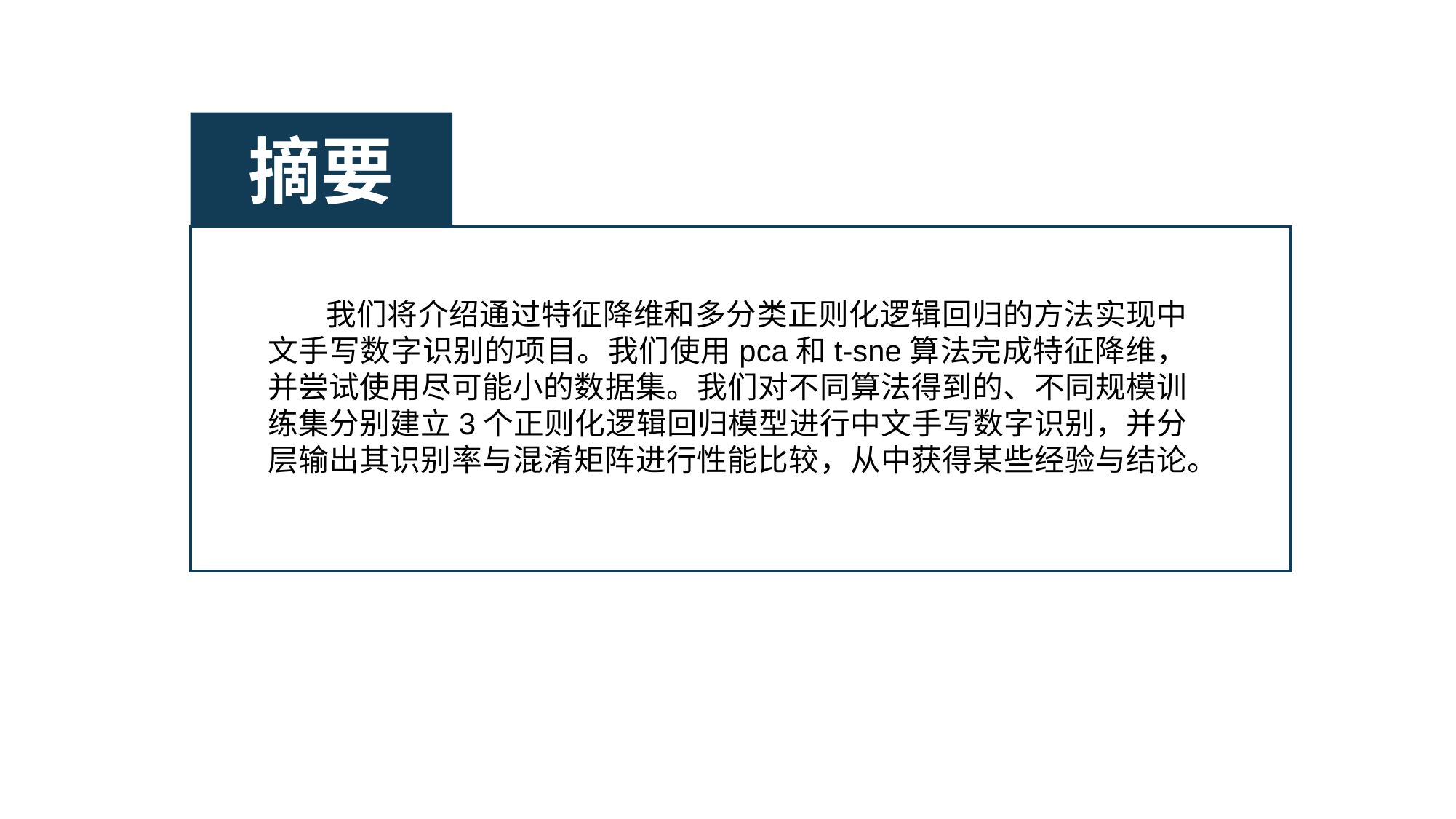

摘要

  我们将介绍通过特征降维和多分类正则化逻辑回归的方法实现中文手写数字识别的项目。我们使用pca和t-sne算法完成特征降维，并尝试使用尽可能小的数据集。我们对不同算法得到的、不同规模训练集分别建立3个正则化逻辑回归模型进行中文手写数字识别，并分层输出其识别率与混淆矩阵进行性能比较，从中获得某些经验与结论。
延时符